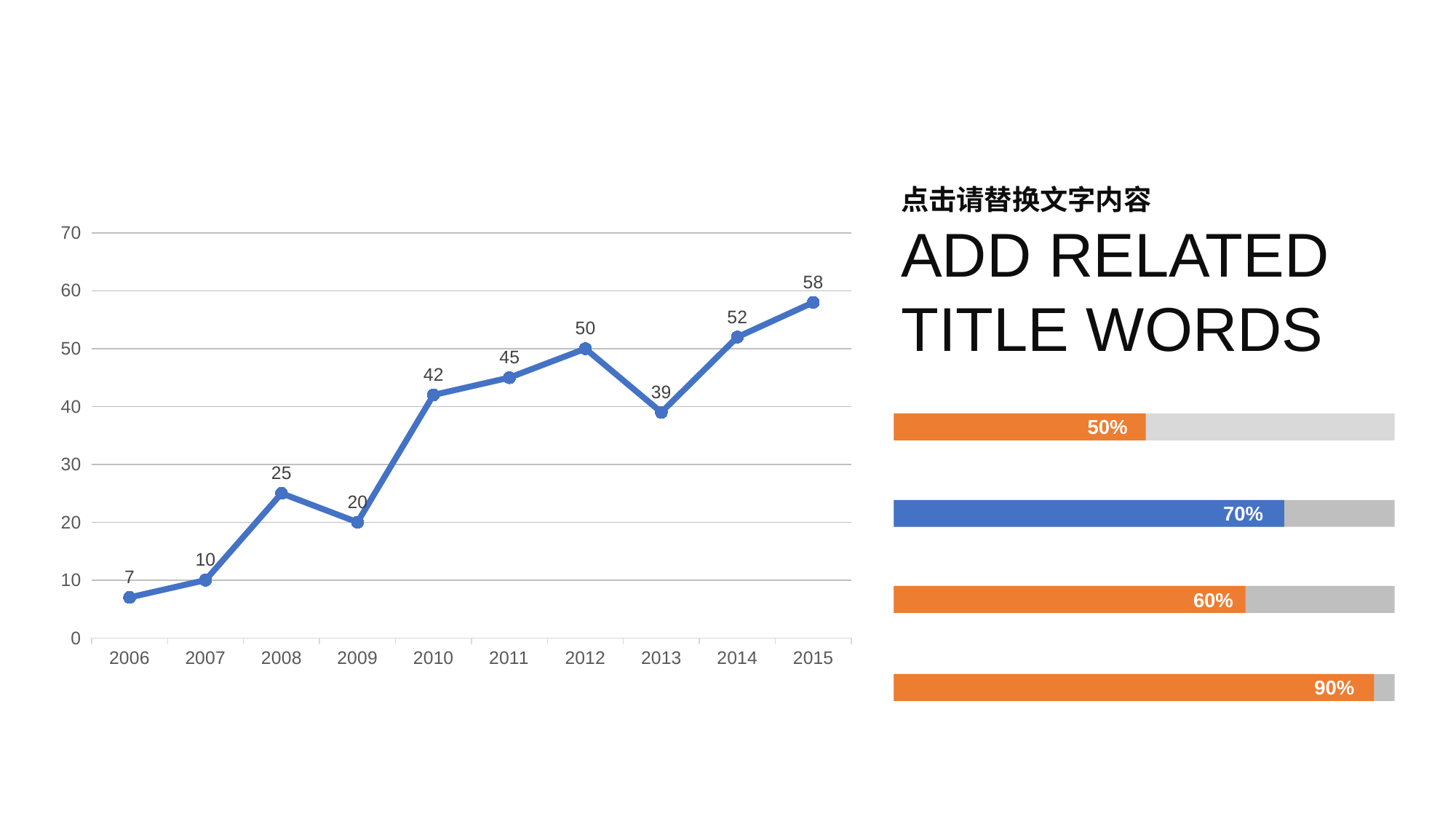

点击请替换文字内容
ADD RELATED TITLE WORDS

### Chart

| Category | Series 1 |
|---|---|
| 2006 | 7.0 |
| 2007 | 10.0 |
| 2008 | 25.0 |
| 2009 | 20.0 |
| 2010 | 42.0 |
| 2011 | 45.0 |
| 2012 | 50.0 |
| 2013 | 39.0 |
| 2014 | 52.0 |
| 2015 | 58.0 |
50%

70%

60%

90%